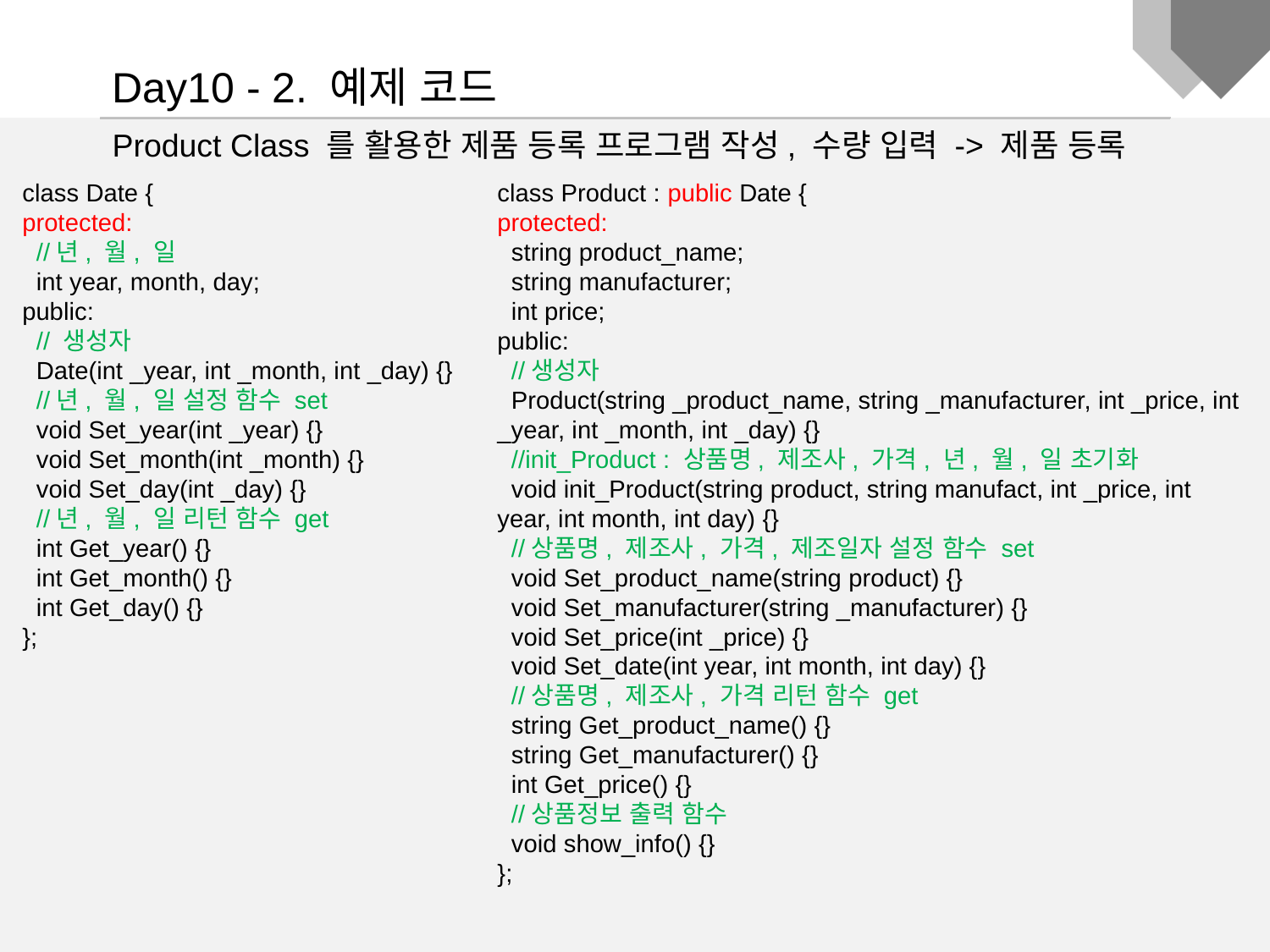

Day10 - 2. 예제 코드
Product Class 를 활용한 제품 등록 프로그램 작성, 수량 입력 -> 제품 등록
class Date {
protected:
  //년, 월, 일
  int year, month, day;
public:
  // 생성자
  Date(int _year, int _month, int _day) {}
  //년, 월, 일 설정 함수 set
  void Set_year(int _year) {}
  void Set_month(int _month) {}
  void Set_day(int _day) {}
  //년, 월, 일 리턴 함수 get
  int Get_year() {}
  int Get_month() {}
  int Get_day() {}
};
class Product : public Date {
protected:
  string product_name;
  string manufacturer;
  int price;
public:
  //생성자
  Product(string _product_name, string _manufacturer, int _price, int _year, int _month, int _day) {}
  //init_Product : 상품명, 제조사, 가격, 년, 월, 일 초기화
  void init_Product(string product, string manufact, int _price, int year, int month, int day) {}
  //상품명, 제조사, 가격, 제조일자 설정 함수 set
  void Set_product_name(string product) {}
  void Set_manufacturer(string _manufacturer) {}
  void Set_price(int _price) {}
  void Set_date(int year, int month, int day) {}
  //상품명, 제조사, 가격 리턴 함수 get
  string Get_product_name() {}
  string Get_manufacturer() {}
  int Get_price() {}
  //상품정보 출력 함수
  void show_info() {}
};